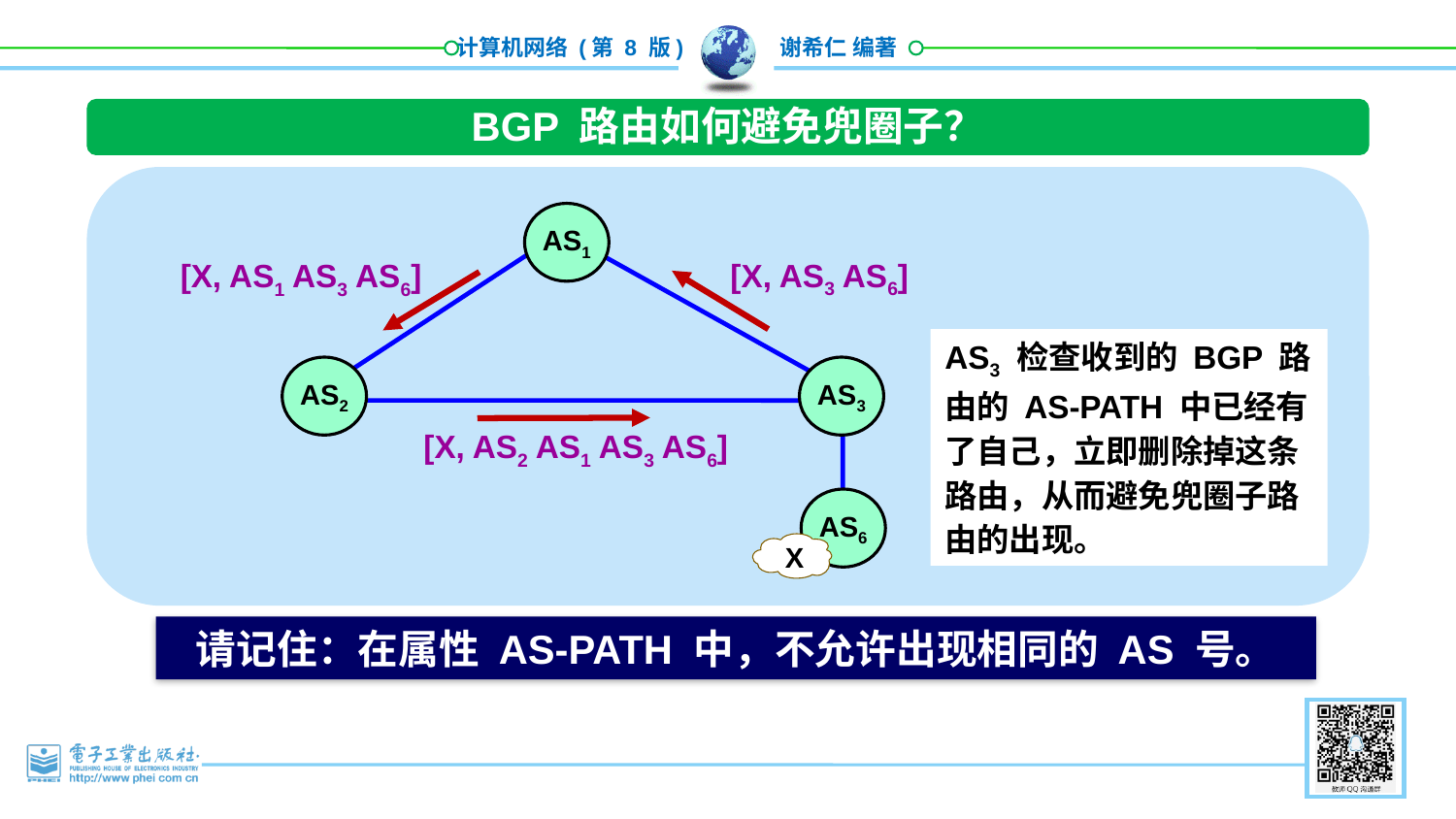

BGP 路由如何避免兜圈子？

AS1

AS3
AS2

AS6
X

[X, AS3 AS6]
[X, AS1 AS3 AS6]
AS3 检查收到的 BGP 路由的 AS-PATH 中已经有了自己，立即删除掉这条路由，从而避免兜圈子路由的出现。
[X, AS2 AS1 AS3 AS6]
请记住：在属性 AS-PATH 中，不允许出现相同的 AS 号。